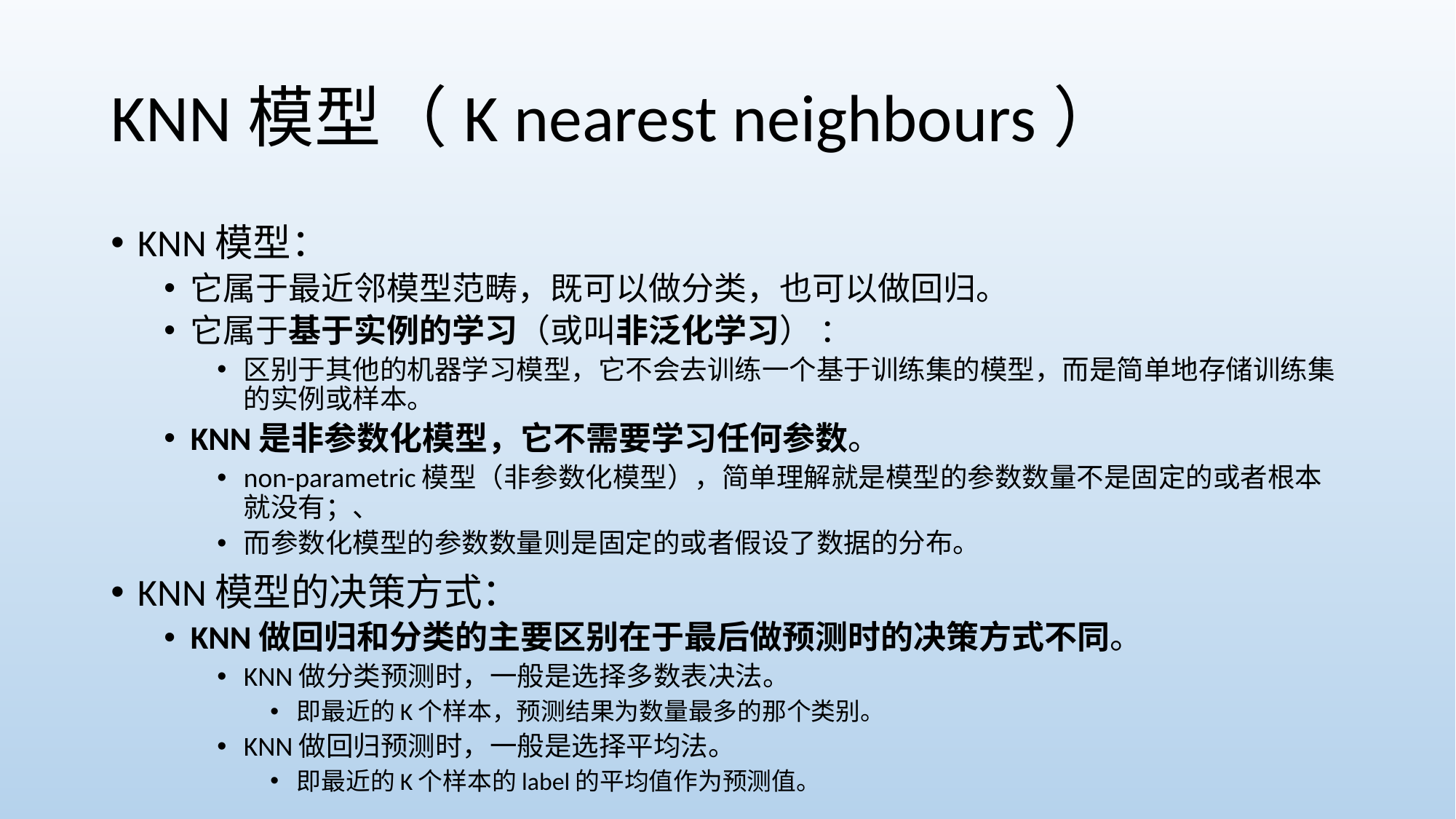

# KNN模型（K nearest neighbours）
KNN模型：
它属于最近邻模型范畴，既可以做分类，也可以做回归。
它属于基于实例的学习（或叫非泛化学习） ：
区别于其他的机器学习模型，它不会去训练一个基于训练集的模型，而是简单地存储训练集的实例或样本。
KNN是非参数化模型，它不需要学习任何参数。
non-parametric模型（非参数化模型），简单理解就是模型的参数数量不是固定的或者根本就没有；、
而参数化模型的参数数量则是固定的或者假设了数据的分布。
KNN模型的决策方式：
KNN做回归和分类的主要区别在于最后做预测时的决策方式不同。
KNN做分类预测时，一般是选择多数表决法。
即最近的K个样本，预测结果为数量最多的那个类别。
KNN做回归预测时，一般是选择平均法。
即最近的K个样本的label的平均值作为预测值。